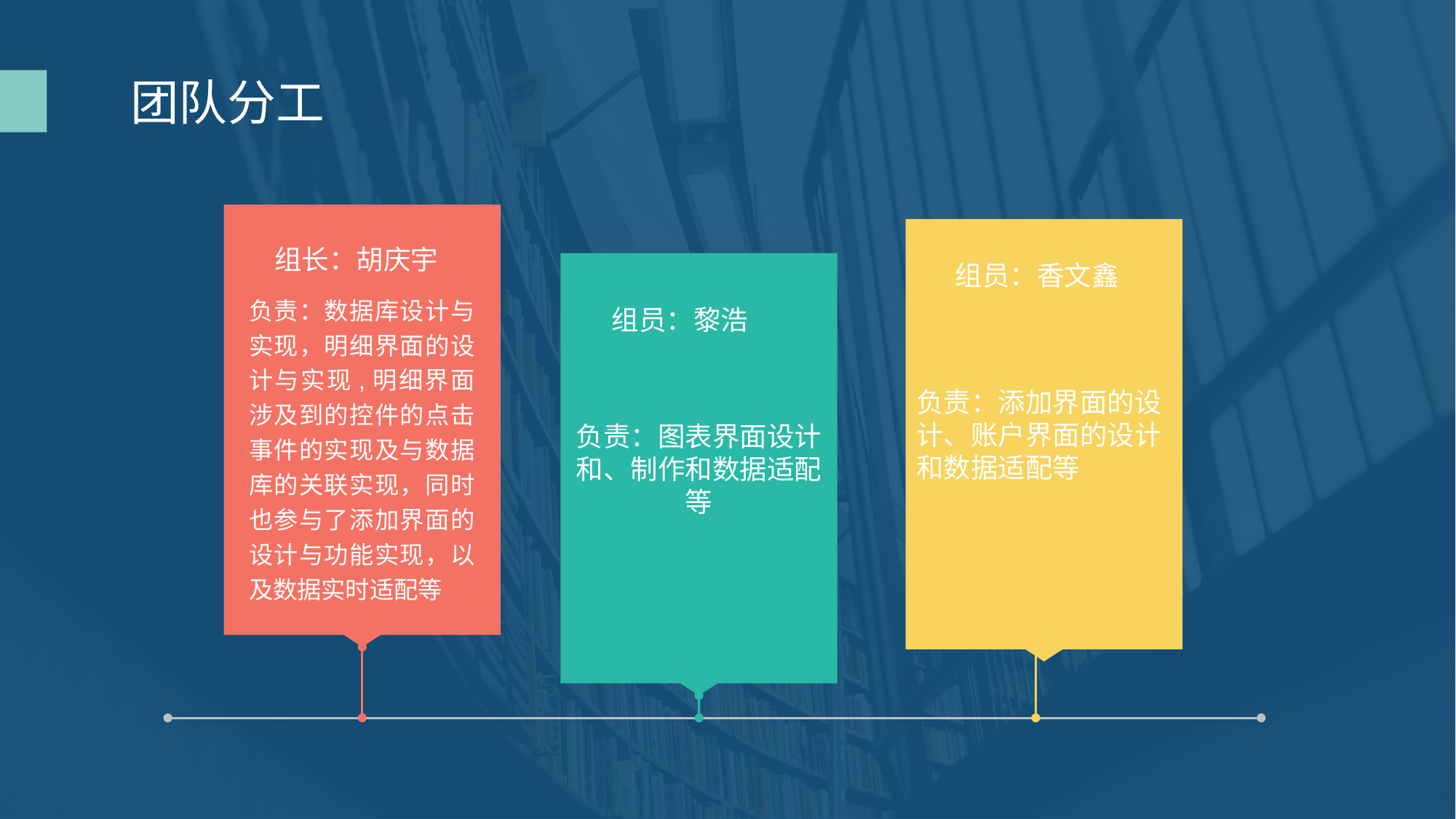

团队分工

负责：添加界面的设计、账户界面的设计和数据适配等
组长：胡庆宇
负责：图表界面设计和、制作和数据适配等
组员：香文鑫
负责：数据库设计与实现，明细界面的设计与实现,明细界面涉及到的控件的点击事件的实现及与数据库的关联实现，同时也参与了添加界面的设计与功能实现，以及数据实时适配等
组员：黎浩